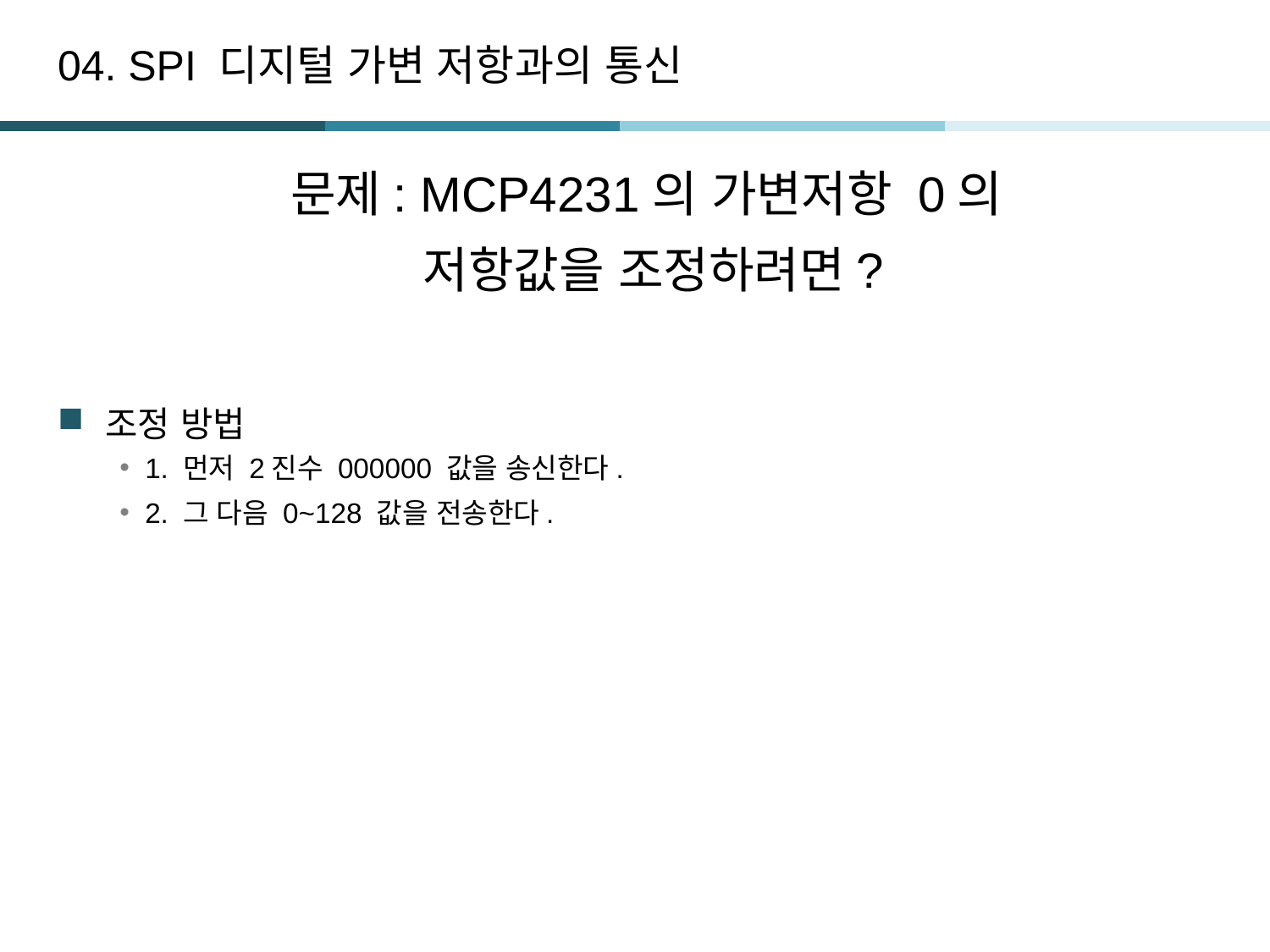

# 04. SPI 디지털 가변 저항과의 통신
문제: MCP4231의 가변저항 0의
저항값을 조정하려면?

조정 방법
1. 먼저 2진수 000000 값을 송신한다.
2. 그 다음 0~128 값을 전송한다.